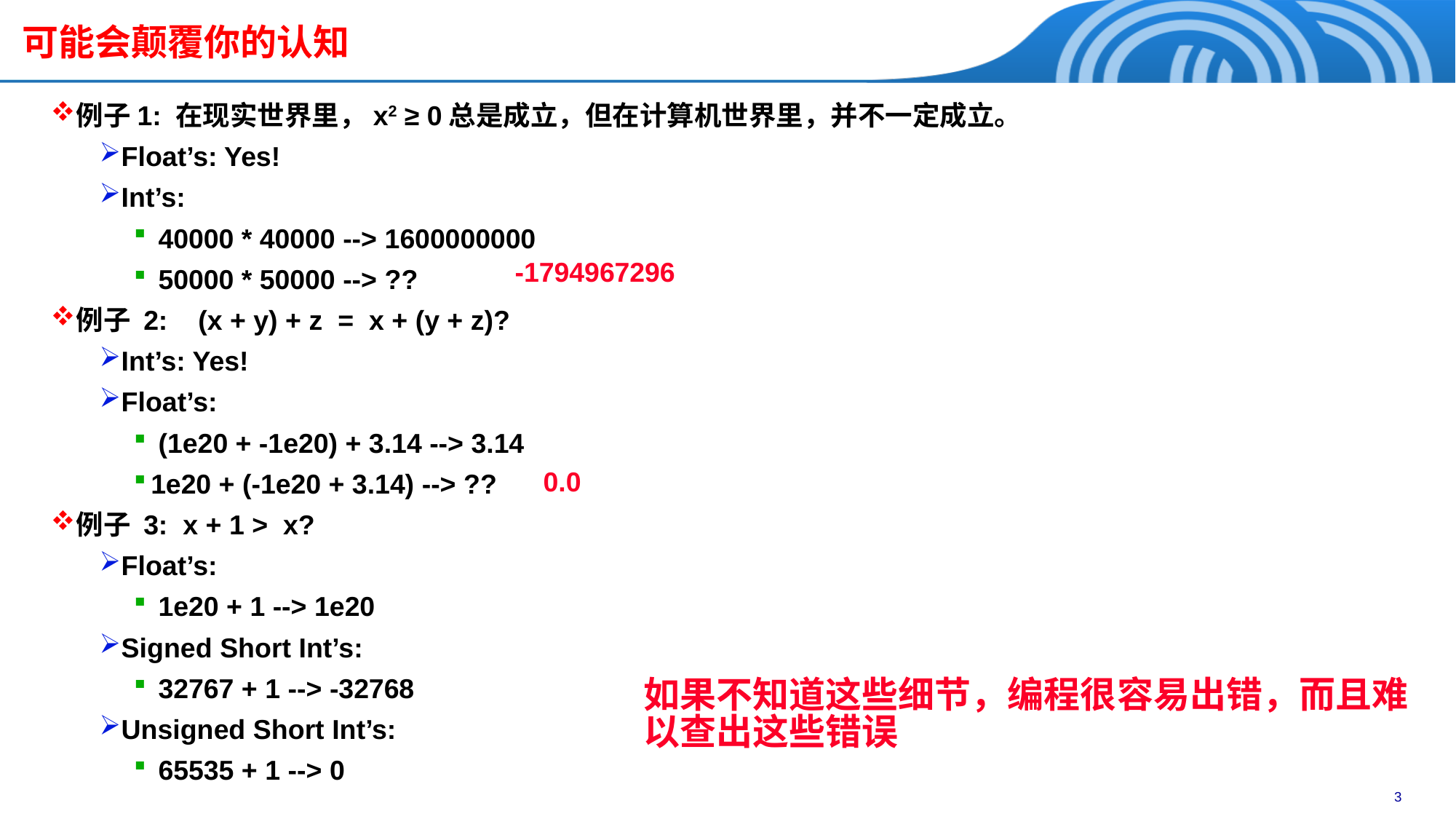

可能会颠覆你的认知
例子1: 在现实世界里，x2 ≥ 0总是成立，但在计算机世界里，并不一定成立。
Float’s: Yes!
Int’s:
 40000 * 40000 --> 1600000000
 50000 * 50000 --> ??
例子 2:    (x + y) + z  =  x + (y + z)?
Int’s: Yes!
Float’s:
 (1e20 + -1e20) + 3.14 --> 3.14
1e20 + (-1e20 + 3.14) --> ??
例子 3:  x + 1 >  x?
Float’s:
 1e20 + 1 --> 1e20
Signed Short Int’s:
 32767 + 1 --> -32768
Unsigned Short Int’s:
 65535 + 1 --> 0

-1794967296
0.0
如果不知道这些细节，编程很容易出错，而且难以查出这些错误